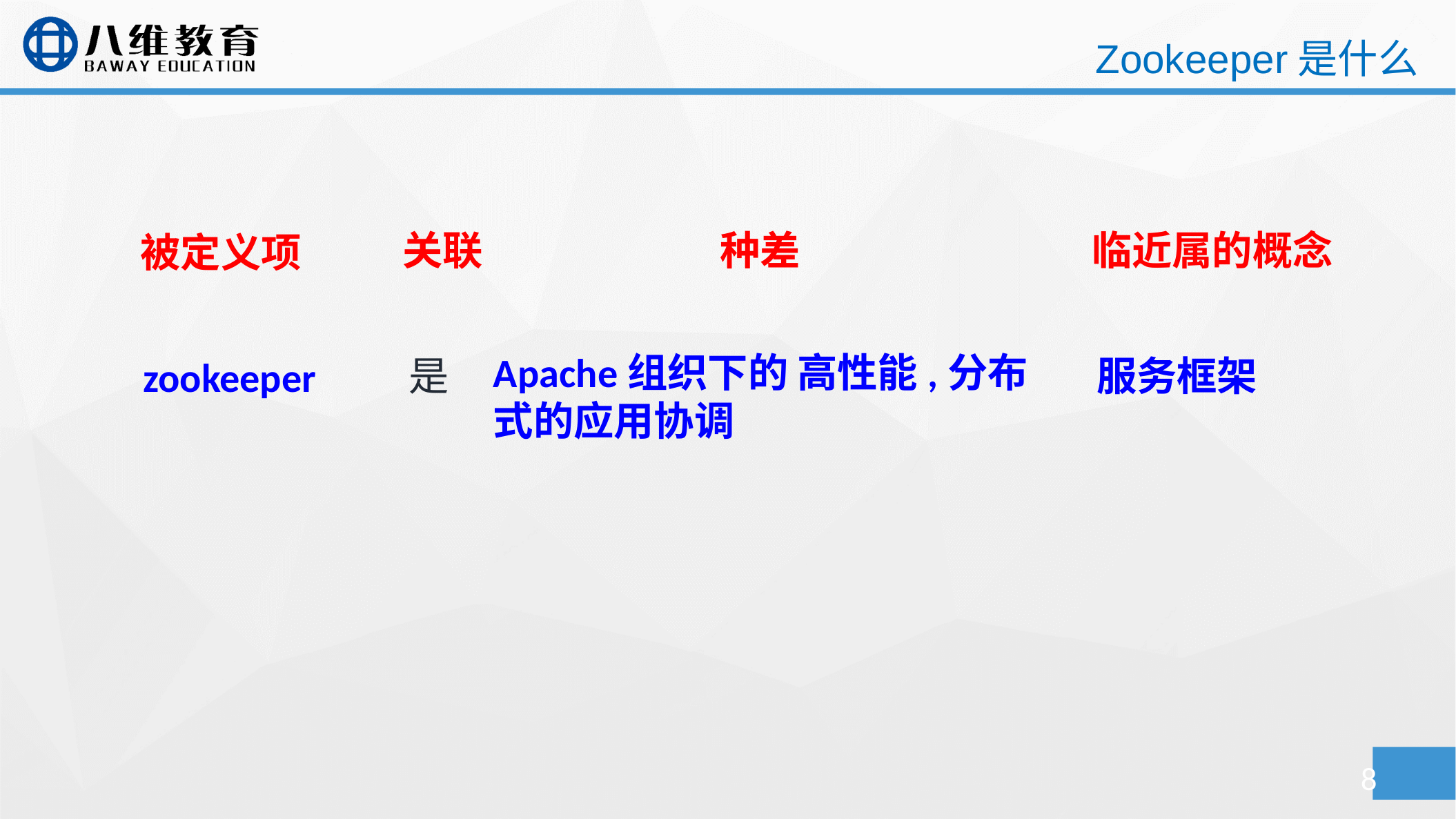

Zookeeper是什么
临近属的概念
关联
种差
被定义项
Apache组织下的 高性能,分布式的应用协调
服务框架
       是
zookeeper